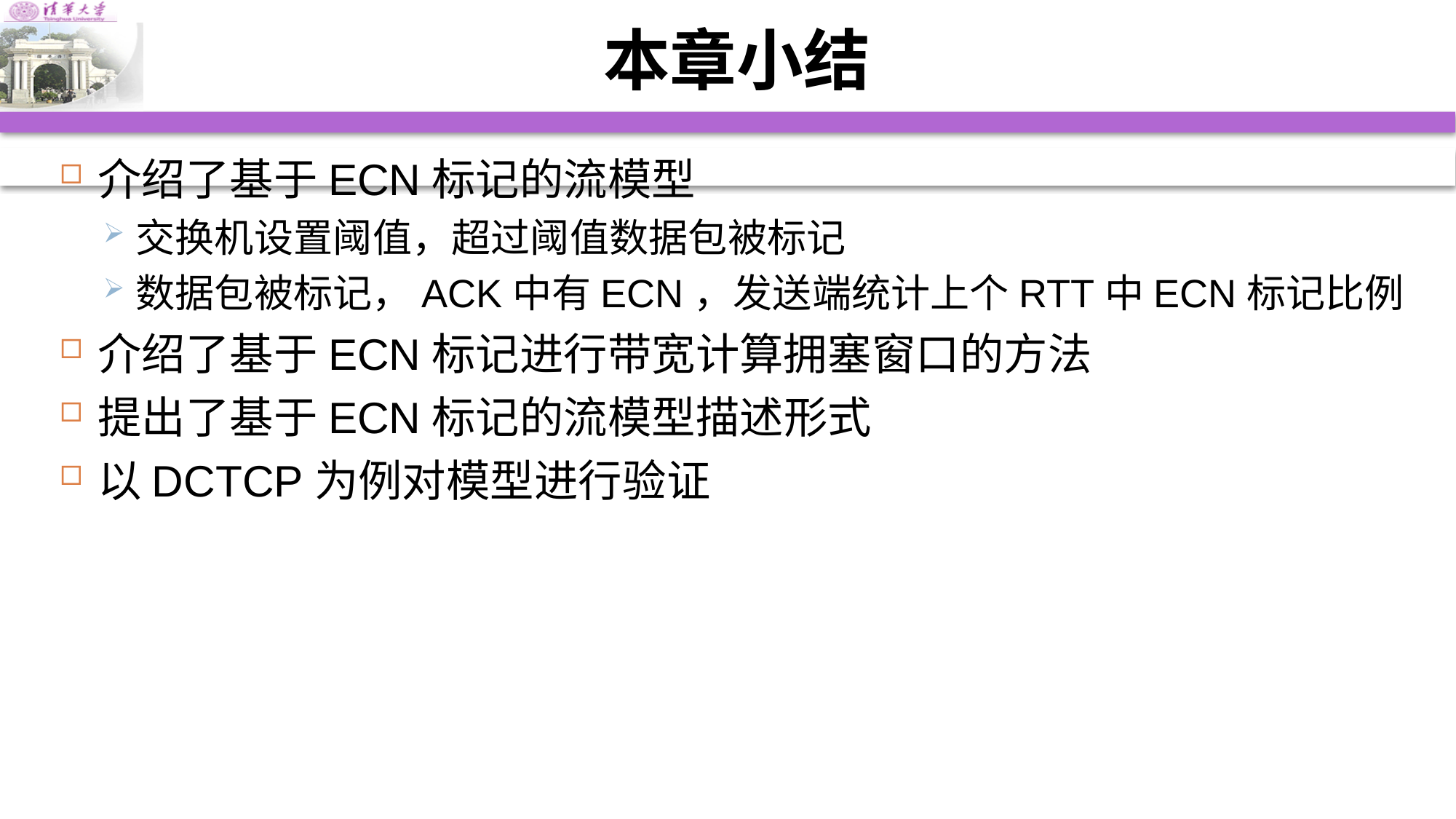

# 本章小结
介绍了基于ECN标记的流模型
交换机设置阈值，超过阈值数据包被标记
数据包被标记，ACK中有ECN，发送端统计上个RTT中ECN标记比例
介绍了基于ECN标记进行带宽计算拥塞窗口的方法
提出了基于ECN标记的流模型描述形式
以DCTCP为例对模型进行验证